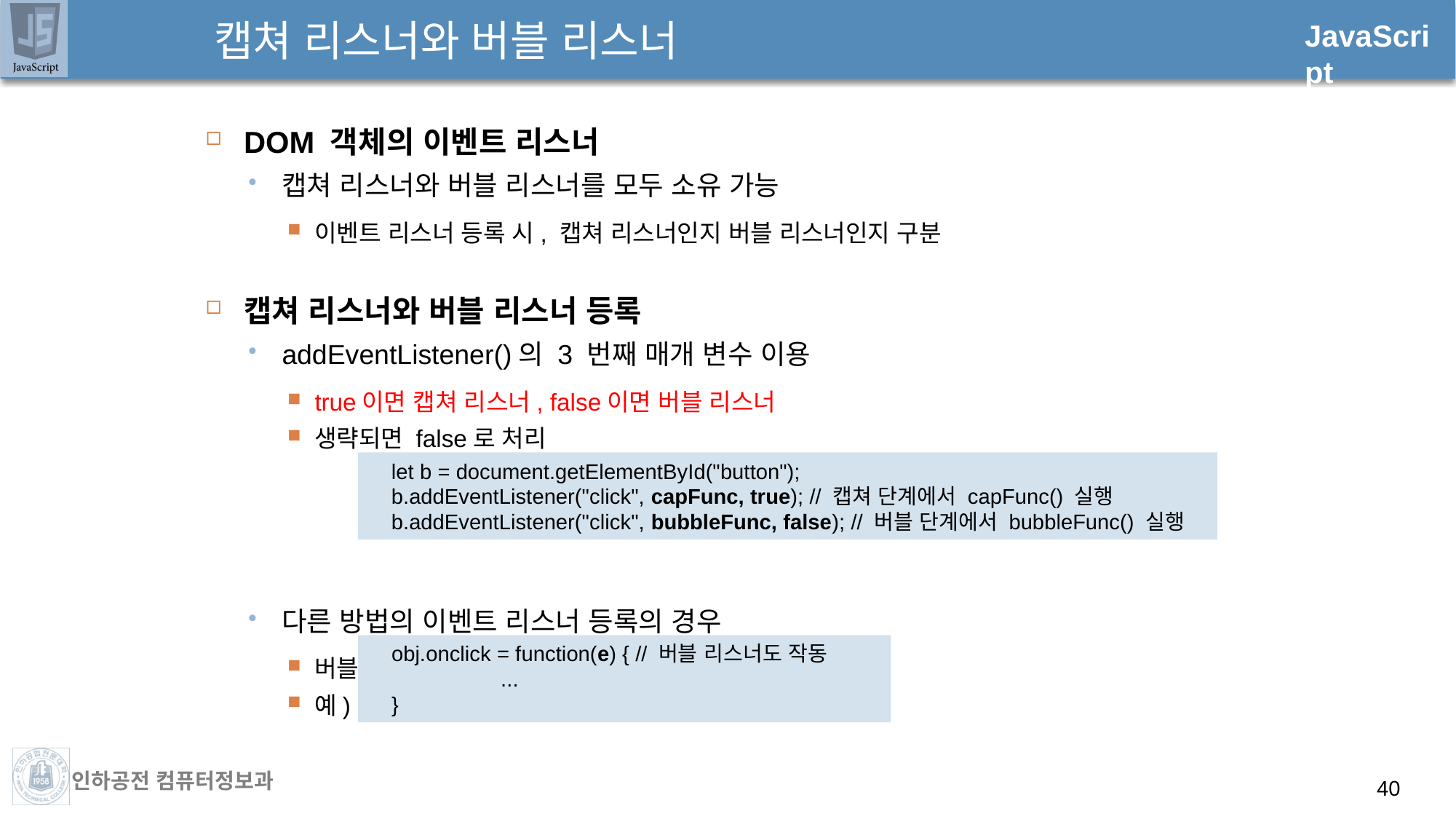

# 캡쳐 리스너와 버블 리스너
DOM 객체의 이벤트 리스너
캡쳐 리스너와 버블 리스너를 모두 소유 가능
이벤트 리스너 등록 시, 캡쳐 리스너인지 버블 리스너인지 구분

캡쳐 리스너와 버블 리스너 등록
addEventListener()의 3 번째 매개 변수 이용
true이면 캡쳐 리스너, false이면 버블 리스너
생략되면 false로 처리

다른 방법의 이벤트 리스너 등록의 경우
버블 리스너로 자동 등록
예)

40
let b = document.getElementById("button");
b.addEventListener("click", capFunc, true); // 캡쳐 단계에서 capFunc() 실행
b.addEventListener("click", bubbleFunc, false); // 버블 단계에서 bubbleFunc() 실행
obj.onclick = function(e) { // 버블 리스너도 작동
	...
}